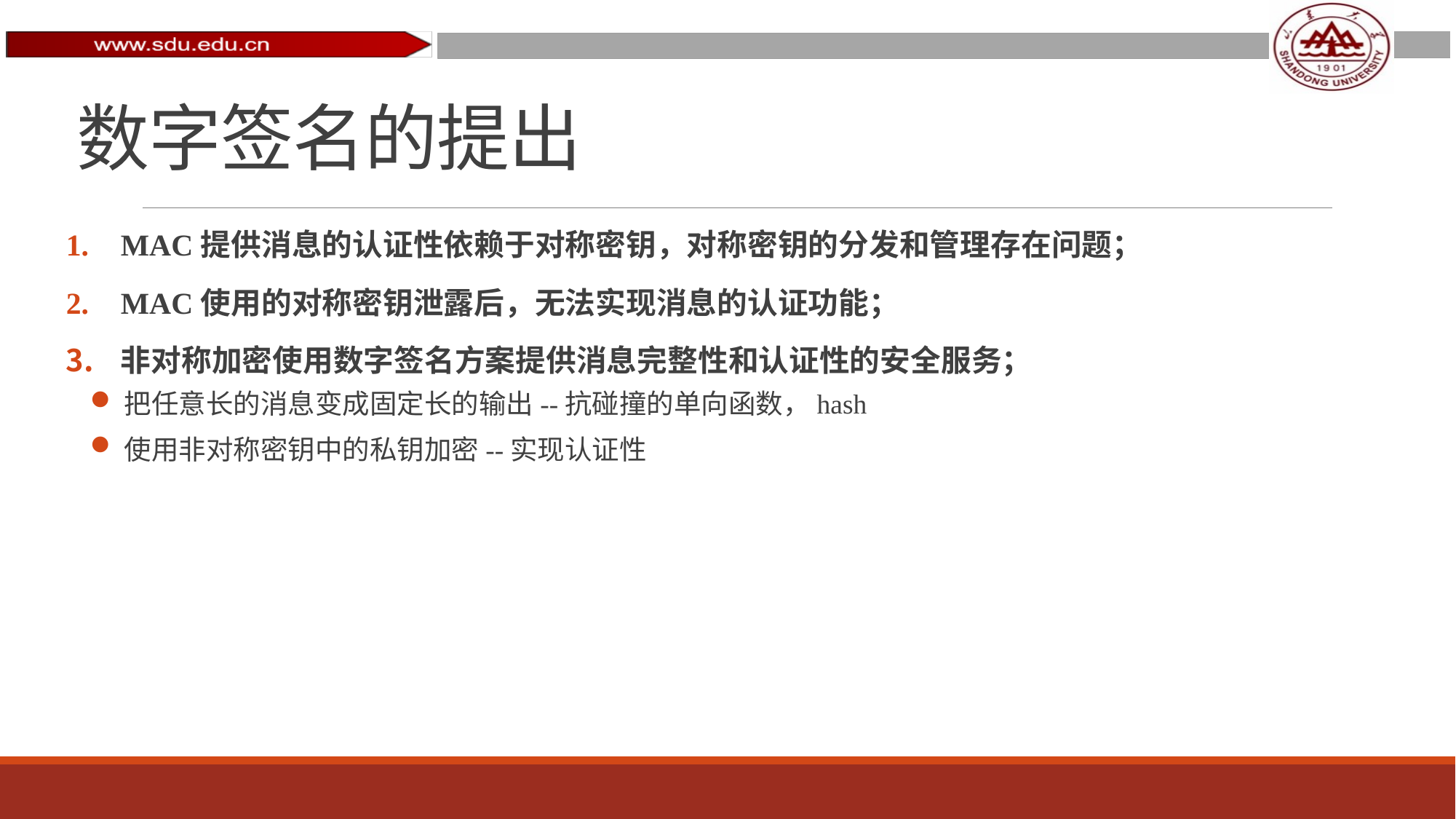

# 数字签名的提出
MAC提供消息的认证性依赖于对称密钥，对称密钥的分发和管理存在问题；
MAC使用的对称密钥泄露后，无法实现消息的认证功能；
非对称加密使用数字签名方案提供消息完整性和认证性的安全服务；
把任意长的消息变成固定长的输出--抗碰撞的单向函数，hash
使用非对称密钥中的私钥加密--实现认证性